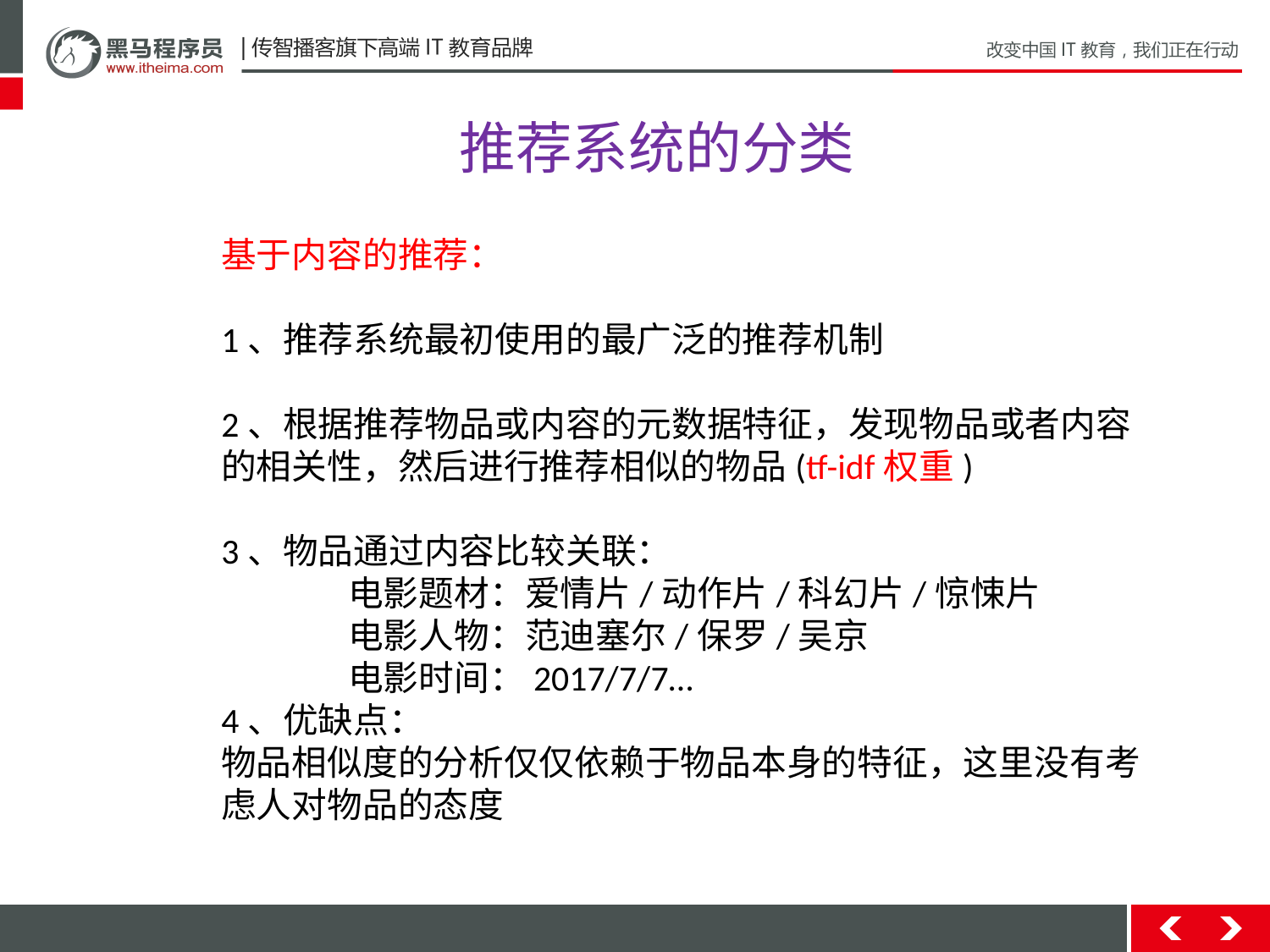

推荐系统的分类
基于内容的推荐：

1、推荐系统最初使用的最广泛的推荐机制

2、根据推荐物品或内容的元数据特征，发现物品或者内容
的相关性，然后进行推荐相似的物品(tf-idf权重)

3、物品通过内容比较关联：
	电影题材：爱情片/动作片/科幻片/惊悚片
	电影人物：范迪塞尔/保罗/吴京
	电影时间：2017/7/7…
4、优缺点：
物品相似度的分析仅仅依赖于物品本身的特征，这里没有考
虑人对物品的态度